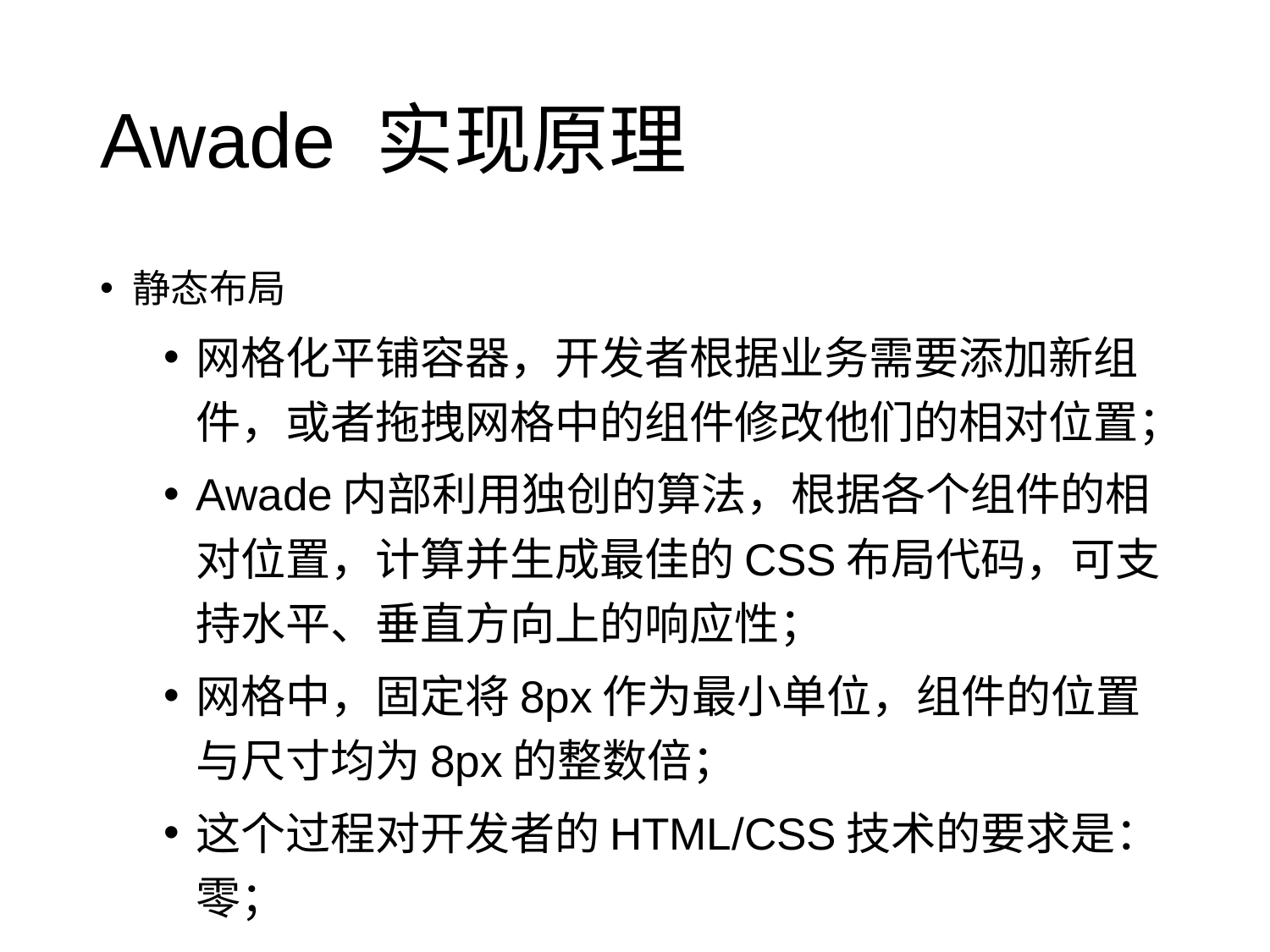

# Awade 实现原理
静态布局
网格化平铺容器，开发者根据业务需要添加新组件，或者拖拽网格中的组件修改他们的相对位置；
Awade内部利用独创的算法，根据各个组件的相对位置，计算并生成最佳的CSS布局代码，可支持水平、垂直方向上的响应性；
网格中，固定将8px作为最小单位，组件的位置与尺寸均为8px的整数倍；
这个过程对开发者的HTML/CSS技术的要求是：零；